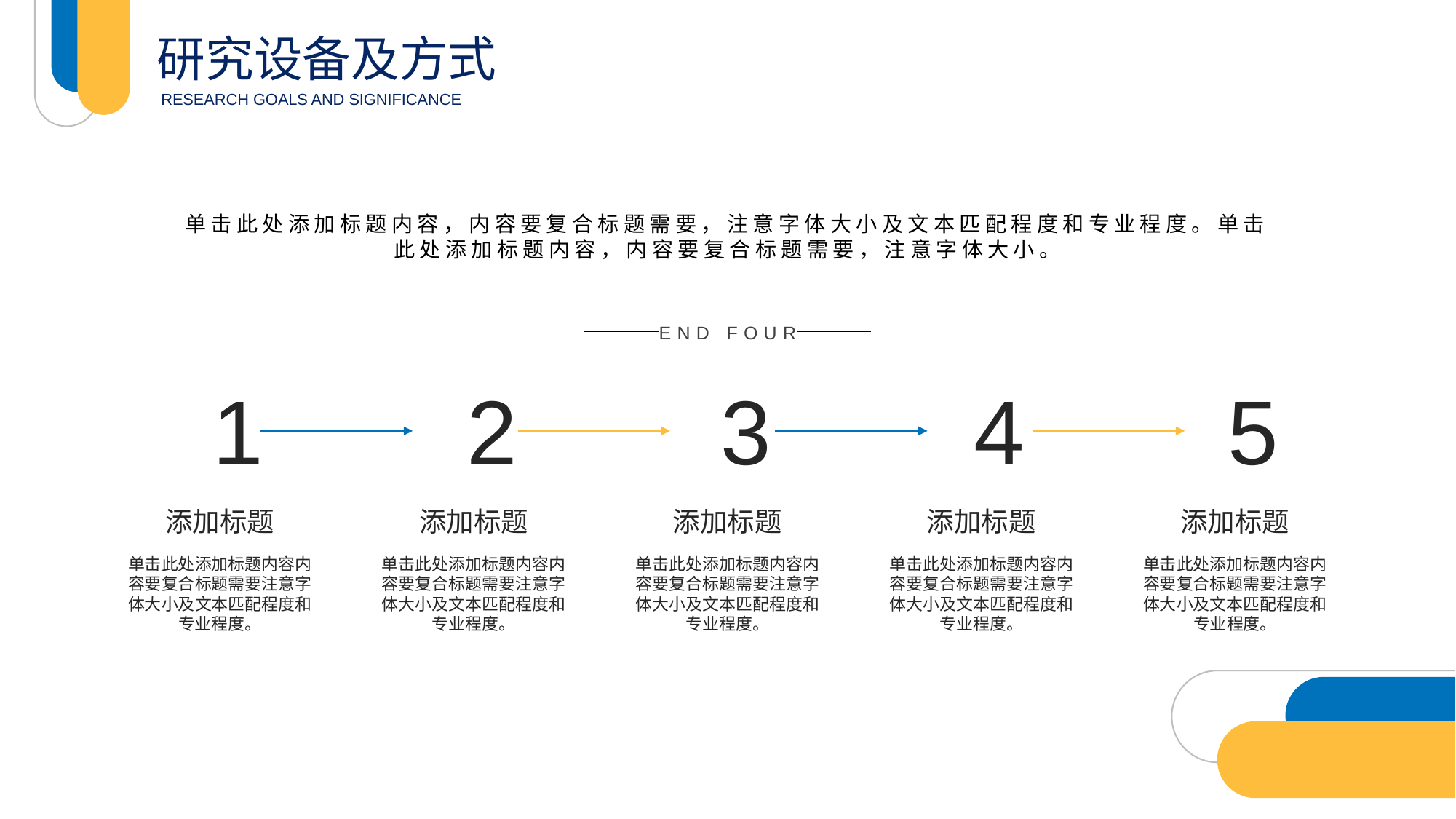

研究设备及方式
RESEARCH GOALS AND SIGNIFICANCE
单击此处添加标题内容，内容要复合标题需要，注意字体大小及文本匹配程度和专业程度。单击此处添加标题内容，内容要复合标题需要，注意字体大小。
END FOUR
1
2
3
4
5
添加标题
单击此处添加标题内容内容要复合标题需要注意字体大小及文本匹配程度和专业程度。
添加标题
单击此处添加标题内容内容要复合标题需要注意字体大小及文本匹配程度和专业程度。
添加标题
单击此处添加标题内容内容要复合标题需要注意字体大小及文本匹配程度和专业程度。
添加标题
单击此处添加标题内容内容要复合标题需要注意字体大小及文本匹配程度和专业程度。
添加标题
单击此处添加标题内容内容要复合标题需要注意字体大小及文本匹配程度和专业程度。